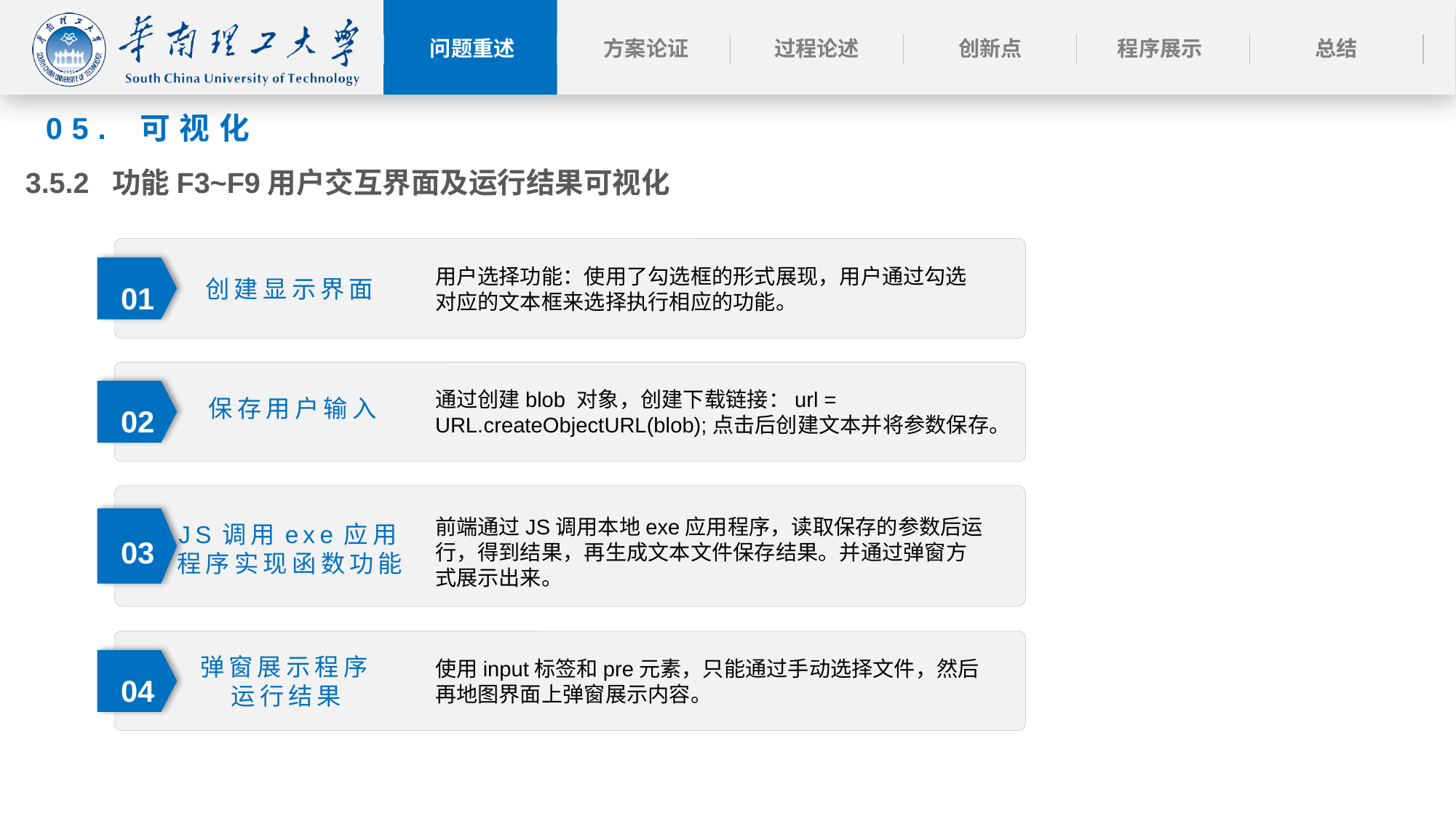

05. 可视化
3.5.2  功能F3~F9用户交互界面及运行结果可视化

用户选择功能：使用了勾选框的形式展现，用户通过勾选对应的文本框来选择执行相应的功能。

创建显示界面
01

通过创建blob 对象，创建下载链接：url = URL.createObjectURL(blob);点击后创建文本并将参数保存。
保存用户输入

02

JS调用exe应用程序实现函数功能
前端通过JS调用本地exe应用程序，读取保存的参数后运行，得到结果，再生成文本文件保存结果。并通过弹窗方式展示出来。

03

使用input标签和pre元素，只能通过手动选择文件，然后再地图界面上弹窗展示内容。

弹窗展示程序运行结果
04